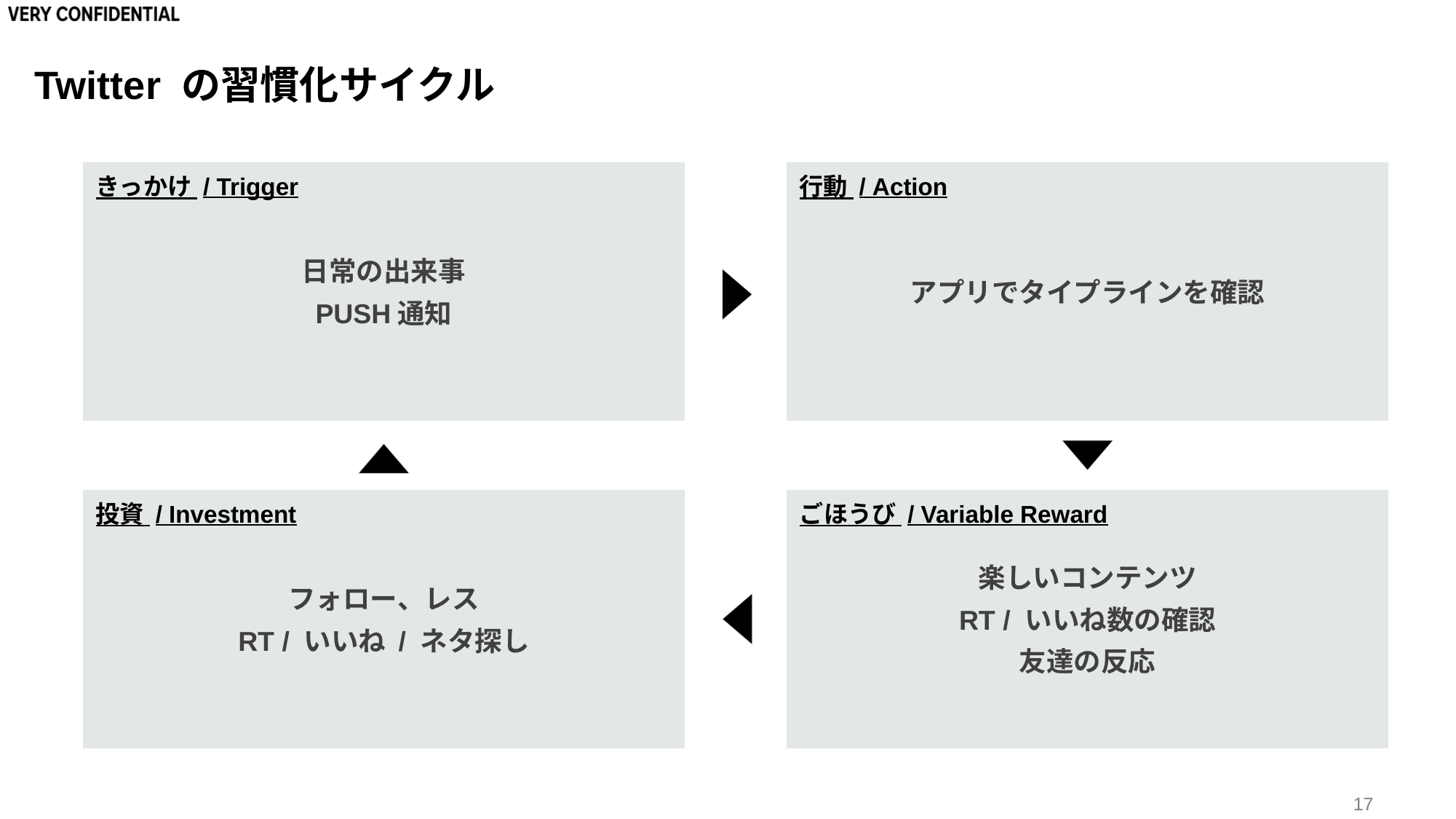

# Twitter の習慣化サイクル
日常の出来事
PUSH通知
きっかけ / Trigger
行動 / Action
アプリでタイプラインを確認

フォロー、レス
RT / いいね / ネタ探し
投資 / Investment
楽しいコンテンツ
RT / いいね数の確認
友達の反応
ごほうび / Variable Reward